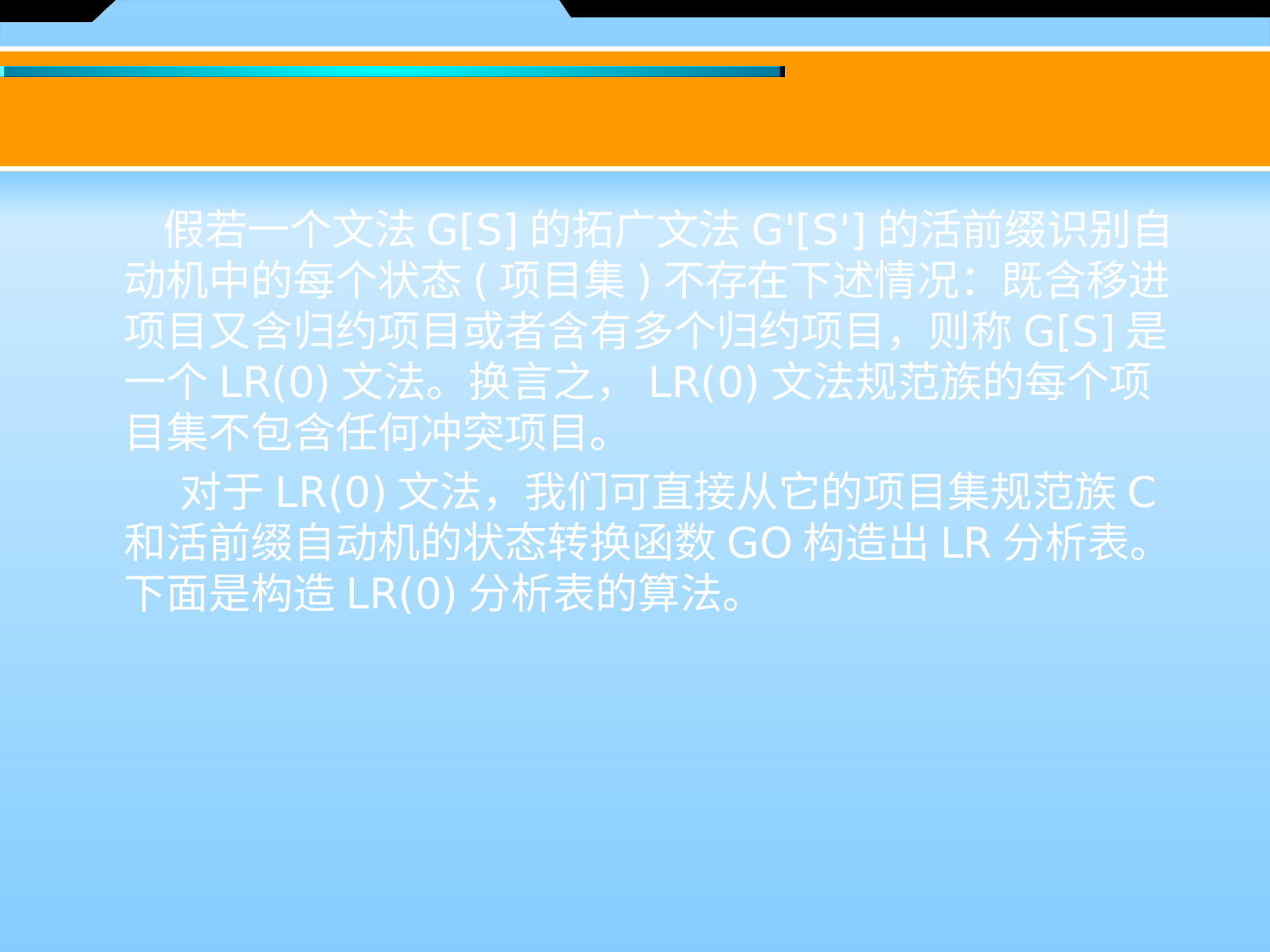

假若一个文法G[S]的拓广文法G'[S']的活前缀识别自动机中的每个状态(项目集)不存在下述情况：既含移进项目又含归约项目或者含有多个归约项目，则称G[S]是一个LR(0)文法。换言之，LR(0)文法规范族的每个项目集不包含任何冲突项目。
　　  对于LR(0)文法，我们可直接从它的项目集规范族C和活前缀自动机的状态转换函数GO构造出LR分析表。下面是构造LR(0)分析表的算法。